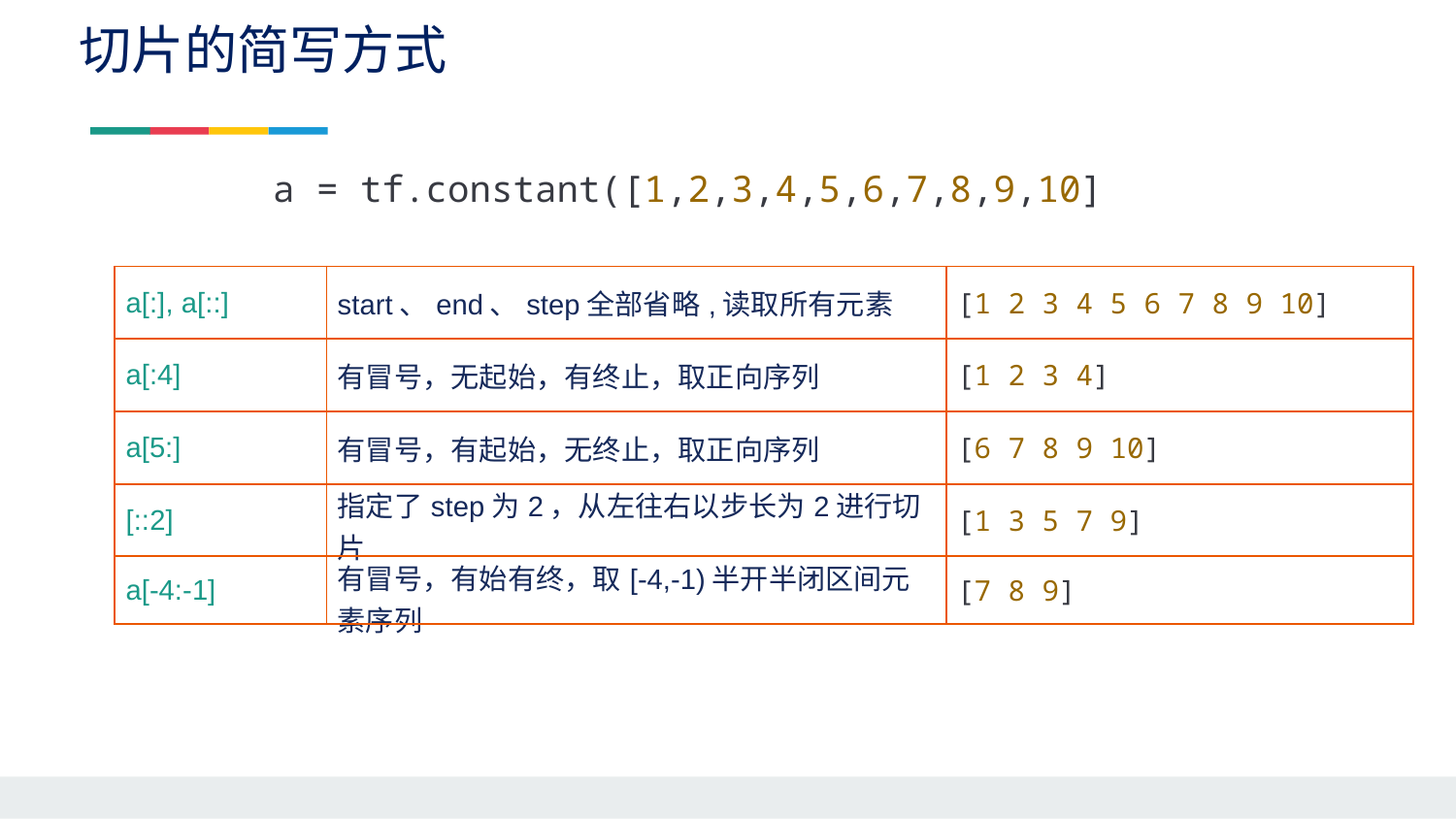

切片的简写方式
a = tf.constant([1,2,3,4,5,6,7,8,9,10]
| a[:], a[::] | start、end、step全部省略,读取所有元素 | [1 2 3 4 5 6 7 8 9 10] |
| --- | --- | --- |
| a[:4] | 有冒号，无起始，有终止，取正向序列 | [1 2 3 4] |
| a[5:] | 有冒号，有起始，无终止，取正向序列 | [6 7 8 9 10] |
| [::2] | 指定了step为2，从左往右以步长为2进行切片 | [1 3 5 7 9] |
| a[-4:-1] | 有冒号，有始有终，取[-4,-1)半开半闭区间元素序列 | [7 8 9] |